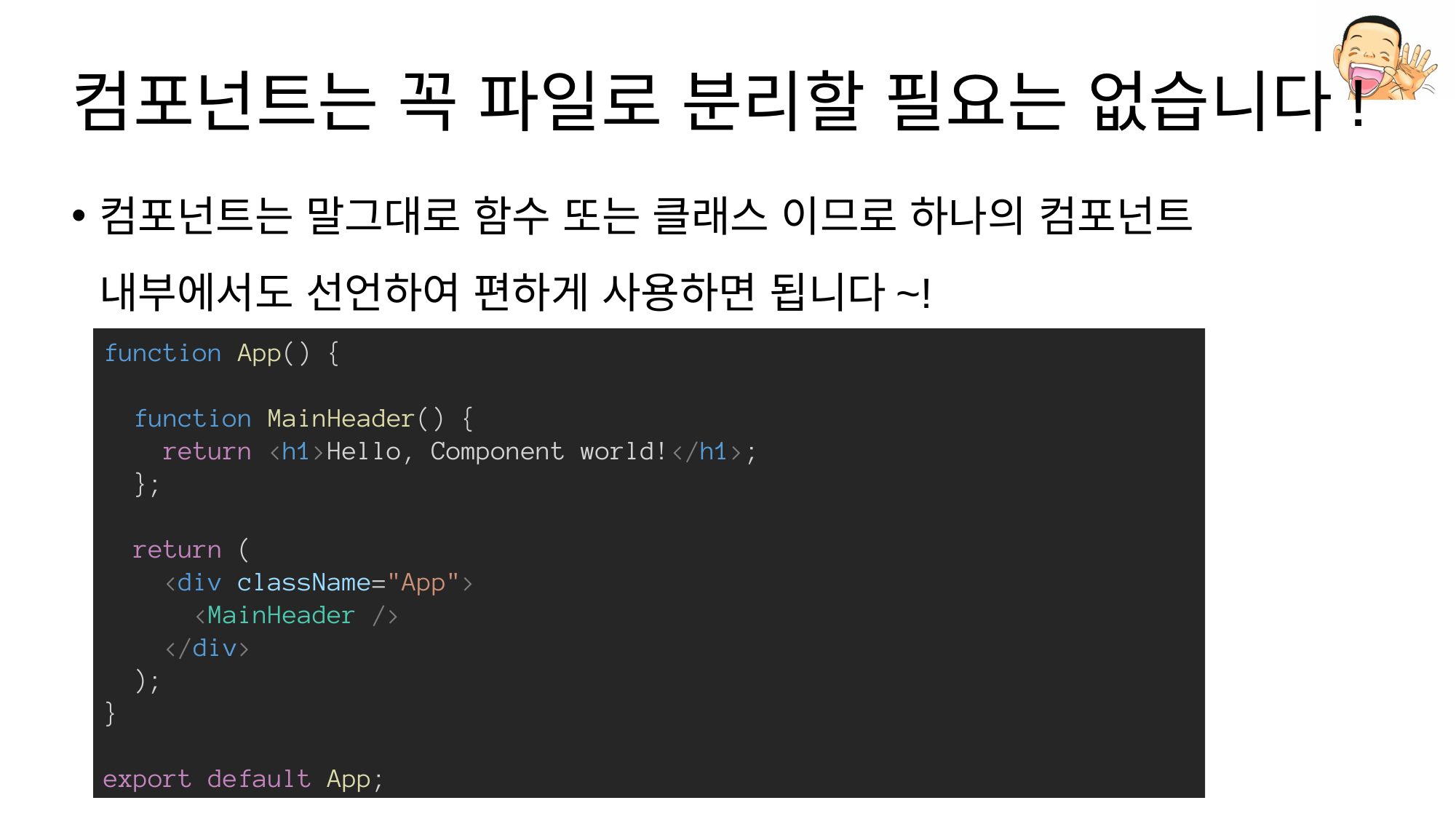

# 컴포넌트는 꼭 파일로 분리할 필요는 없습니다!
컴포넌트는 말그대로 함수 또는 클래스 이므로 하나의 컴포넌트 내부에서도 선언하여 편하게 사용하면 됩니다~!
function App() {
  function MainHeader() {
    return <h1>Hello, Component world!</h1>;
  };
  return (
    <div className="App">
      <MainHeader />
    </div>
  );
}
export default App;